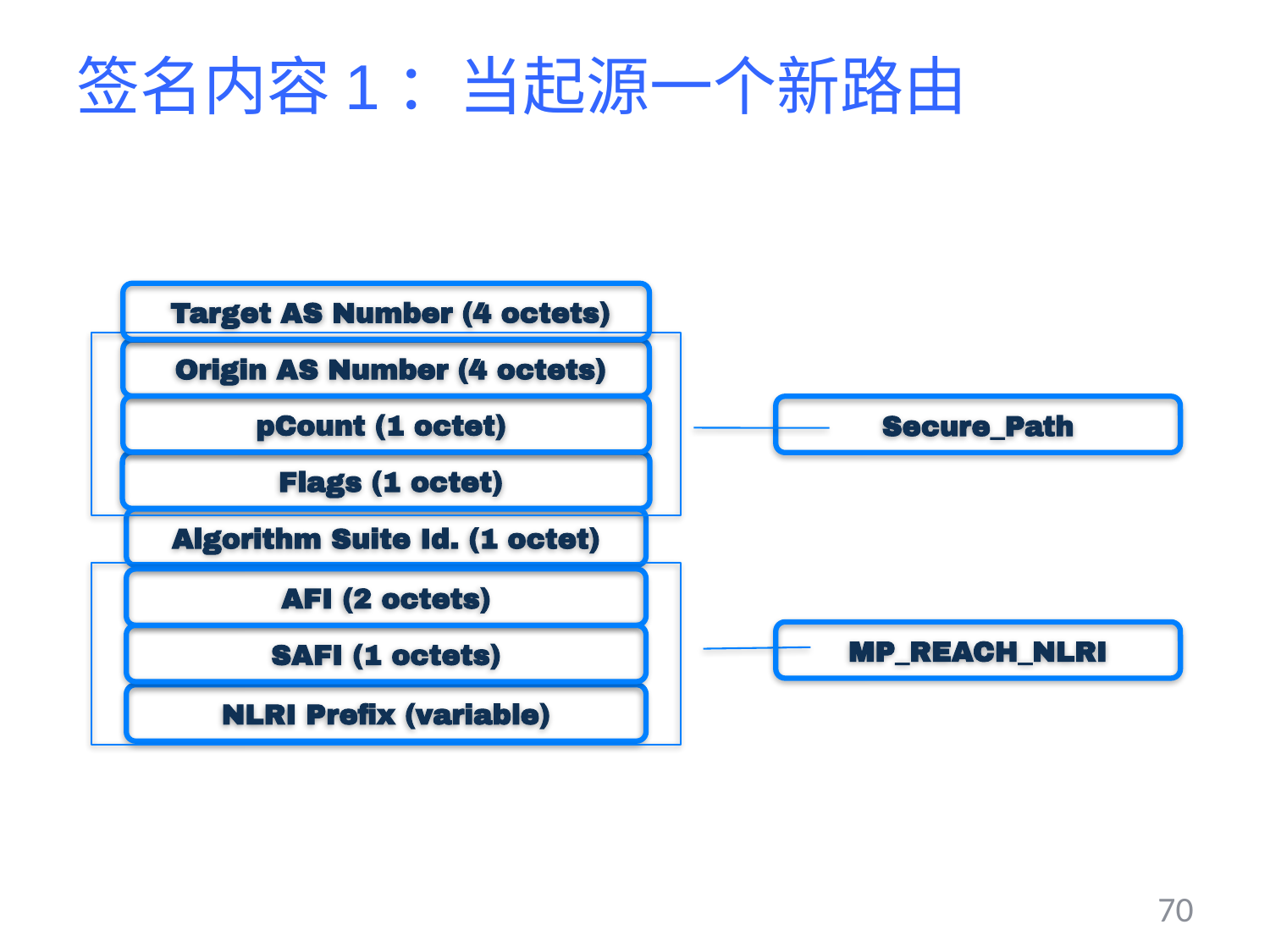

# 签名内容1：当起源一个新路由
 Target AS Number (4 octets)

 Origin AS Number (4 octets)
pCount (1 octet)
Secure_Path
 Flags (1 octet)
Algorithm Suite Id. (1 octet)

AFI (2 octets)
MP_REACH_NLRI
SAFI (1 octets)
NLRI Prefix (variable)
70